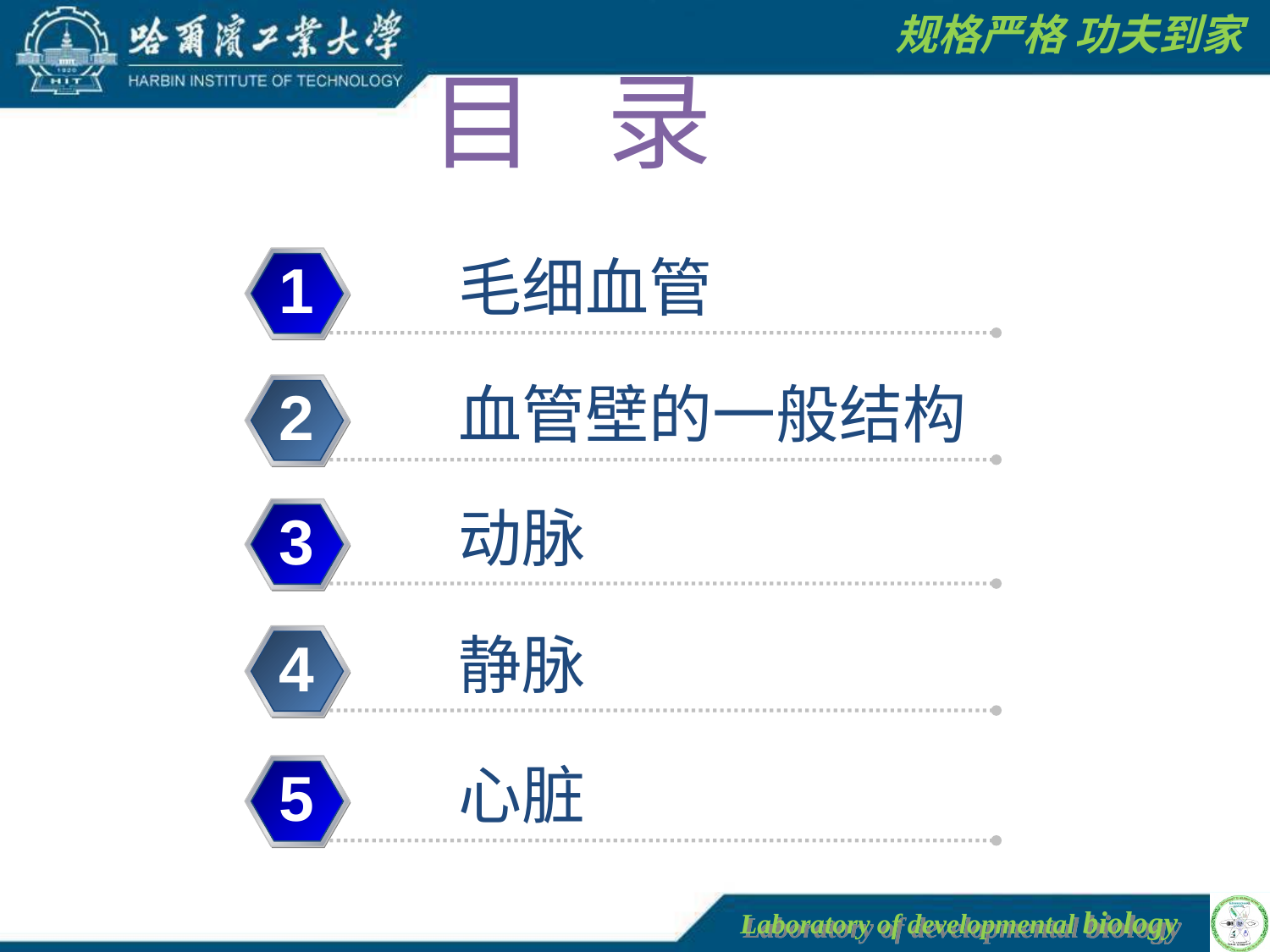

目   录
毛细血管
1

血管壁的一般结构
2

动脉
3

静脉
4

心脏
5